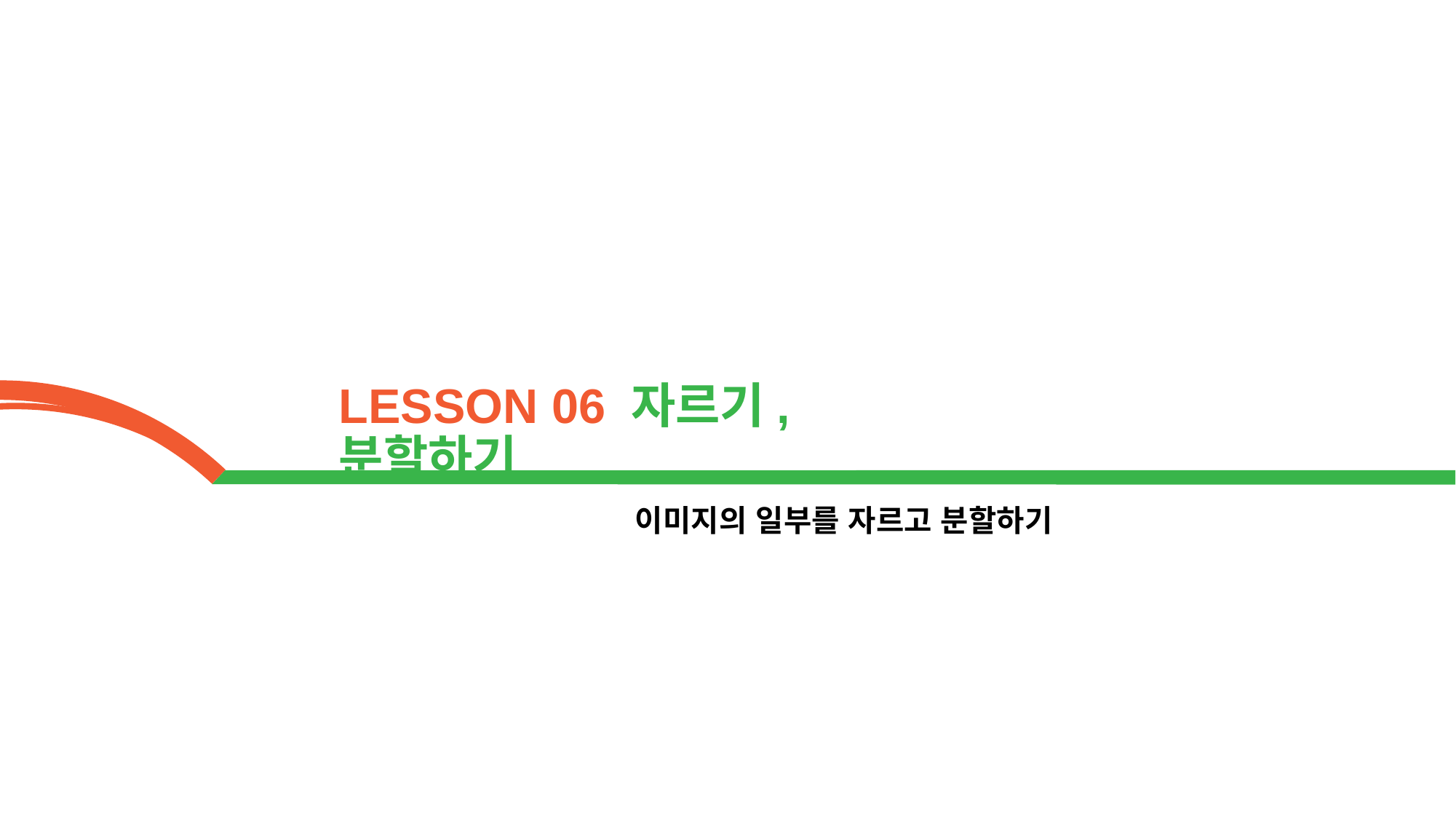

LESSON 06 자르기, 분할하기
이미지의 일부를 자르고 분할하기